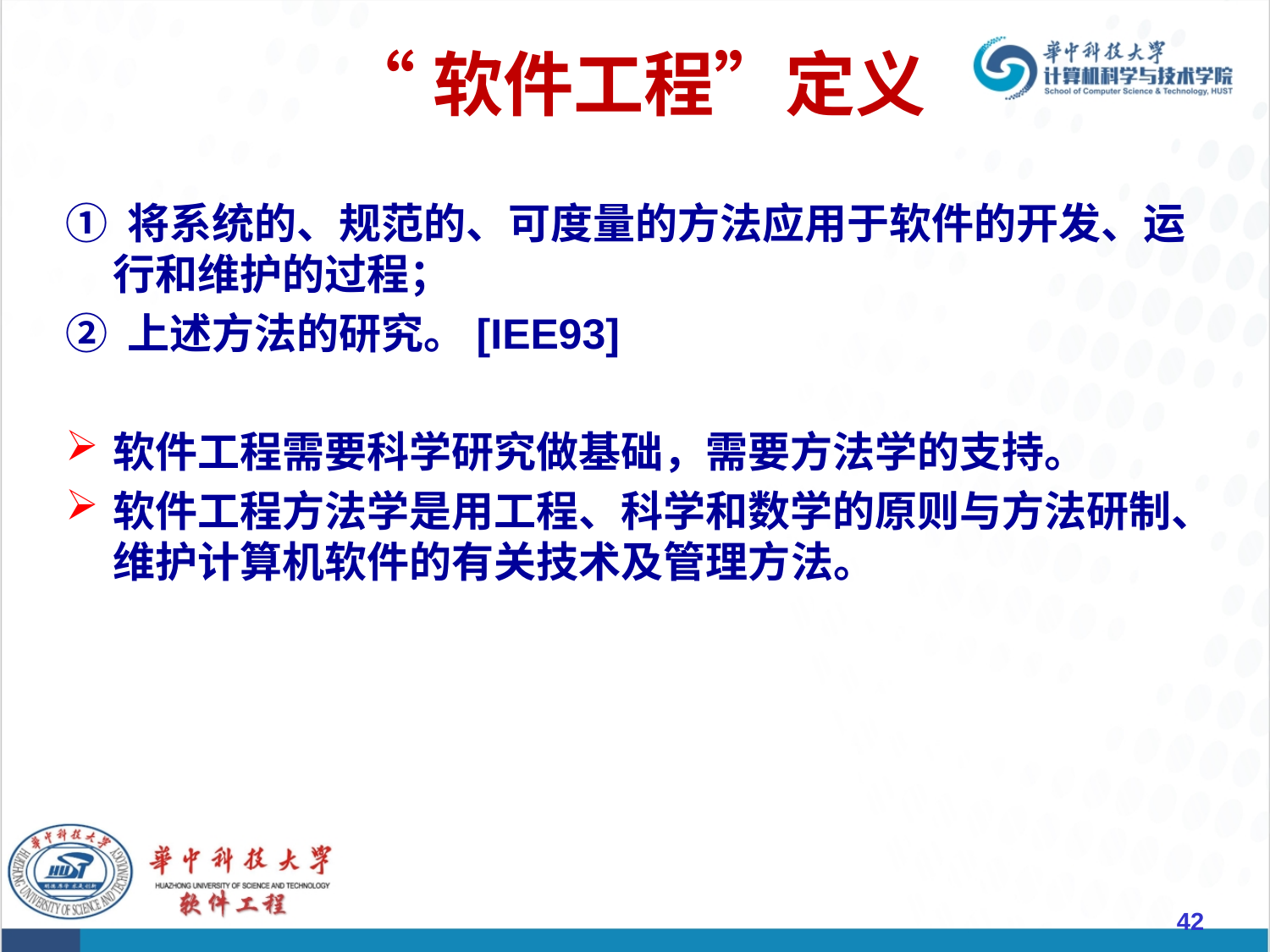

# “软件工程”定义
① 将系统的、规范的、可度量的方法应用于软件的开发、运行和维护的过程；
② 上述方法的研究。[IEE93]

软件工程需要科学研究做基础，需要方法学的支持。
软件工程方法学是用工程、科学和数学的原则与方法研制、维护计算机软件的有关技术及管理方法。

42